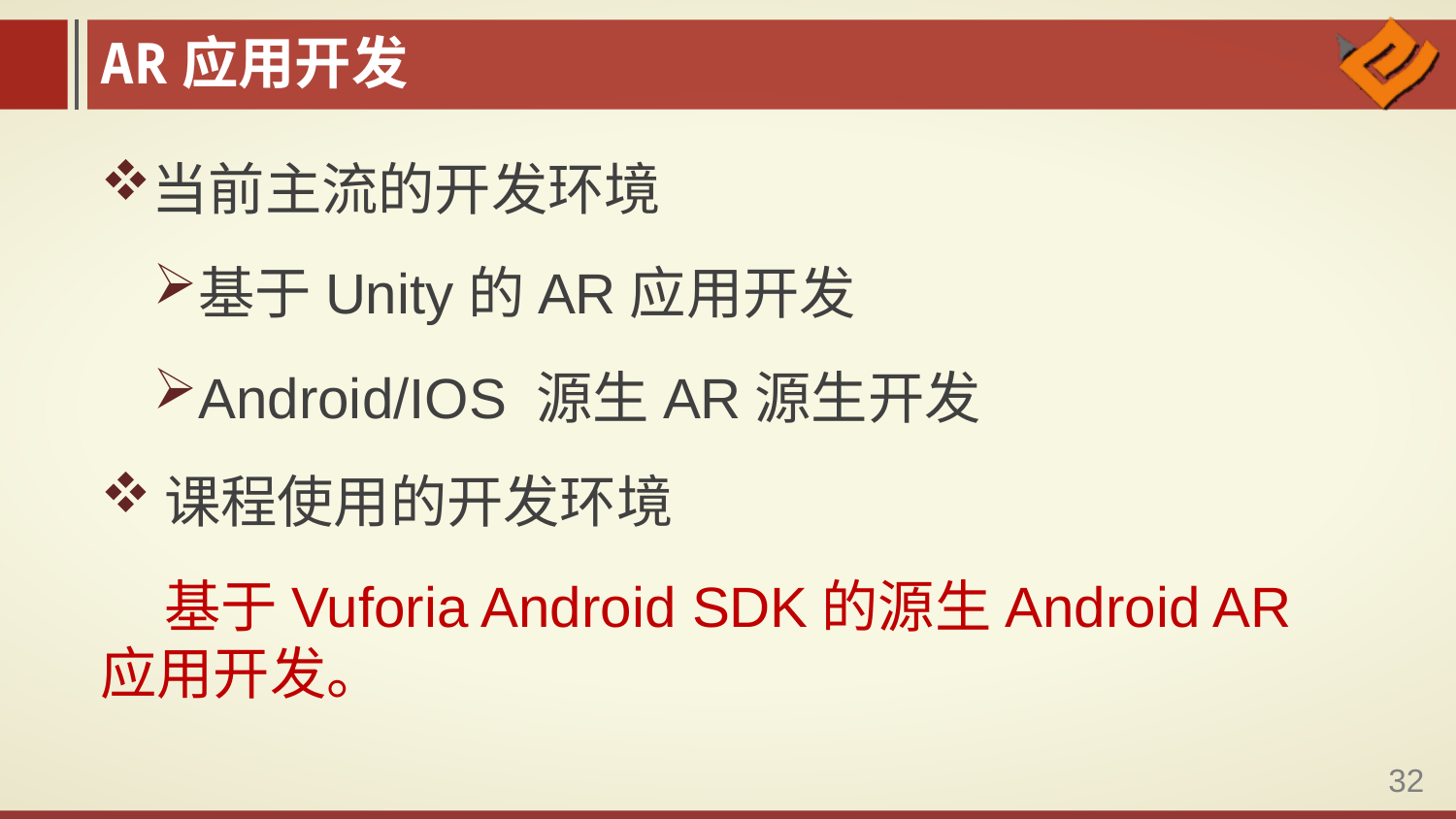

AR应用开发
当前主流的开发环境
基于Unity的AR应用开发
Android/IOS 源生AR源生开发
课程使用的开发环境
    基于Vuforia Android SDK的源生Android AR 应用开发。